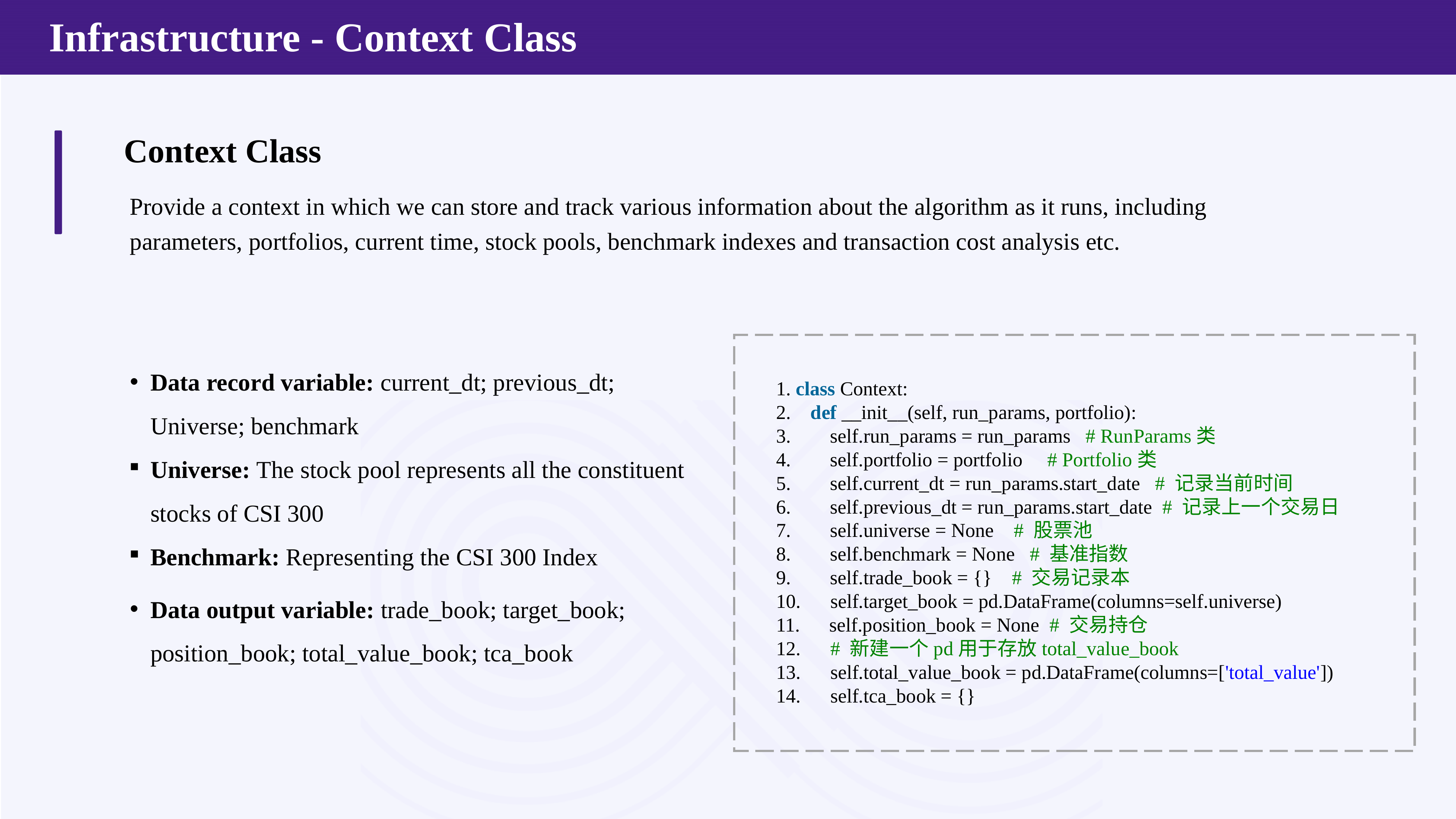

Infrastructure - Context Class
Context Class

Provide a context in which we can store and track various information about the algorithm as it runs, including parameters, portfolios, current time, stock pools, benchmark indexes and transaction cost analysis etc.

Data record variable: current_dt; previous_dt; Universe; benchmark
Universe: The stock pool represents all the constituent stocks of CSI 300
Benchmark: Representing the CSI 300 Index
Data output variable: trade_book; target_book; position_book; total_value_book; tca_book
 class Context:
    def __init__(self, run_params, portfolio):
        self.run_params = run_params   # RunParams类
        self.portfolio = portfolio     # Portfolio类
        self.current_dt = run_params.start_date   # 记录当前时间
        self.previous_dt = run_params.start_date  # 记录上一个交易日
        self.universe = None    # 股票池
        self.benchmark = None   # 基准指数
        self.trade_book = {}    # 交易记录本
      self.target_book = pd.DataFrame(columns=self.universe)
      self.position_book = None  # 交易持仓
      # 新建一个pd用于存放total_value_book
      self.total_value_book = pd.DataFrame(columns=['total_value'])
      self.tca_book = {}